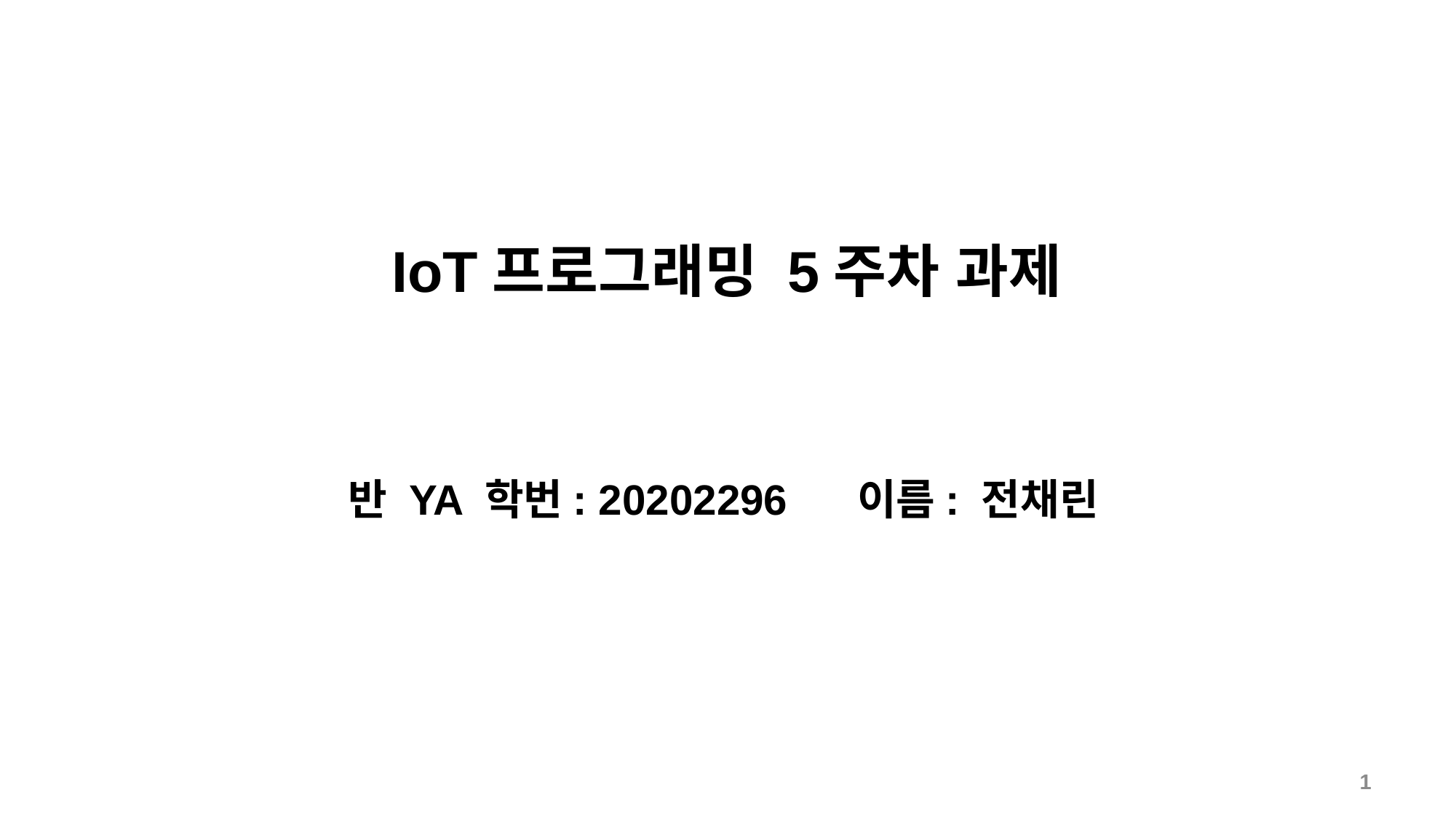

IoT프로그래밍 5주차 과제
반 YA 학번: 20202296     이름: 전채린
1